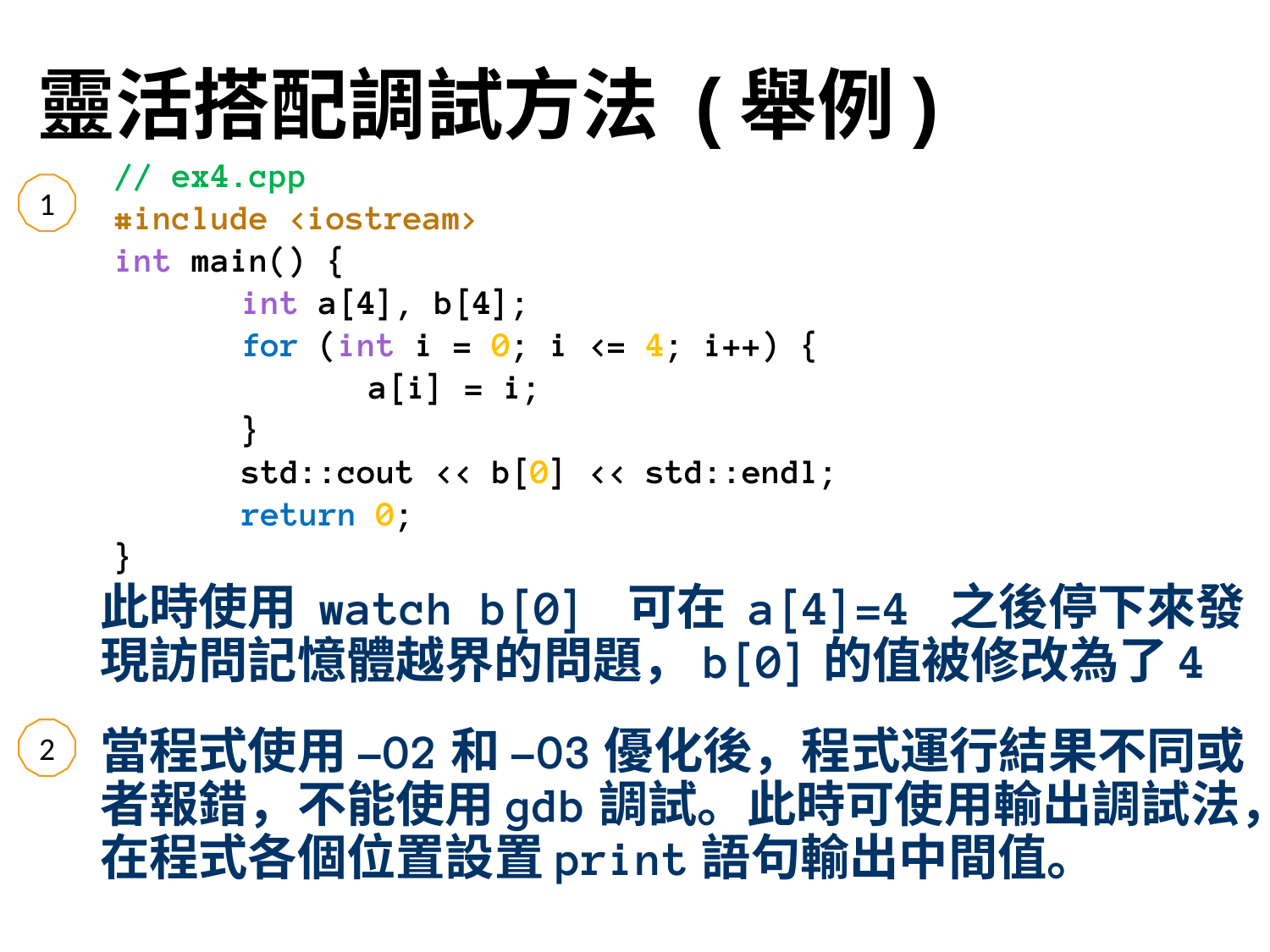

# 靈活搭配調試方法 (舉例)
// ex4.cpp
#include <iostream>
int main() {
	int a[4], b[4];
	for (int i = 0; i <= 4; i++) {
		a[i] = i;
	}
	std::cout << b[0] << std::endl;
	return 0;
}
1
此時使用 watch b[0] 可在 a[4]=4 之後停下來發現訪問記憶體越界的問題，b[0]的值被修改為了4
2
當程式使用-O2和-O3優化後，程式運行結果不同或者報錯，不能使用gdb調試。此時可使用輸出調試法，在程式各個位置設置print語句輸出中間值。